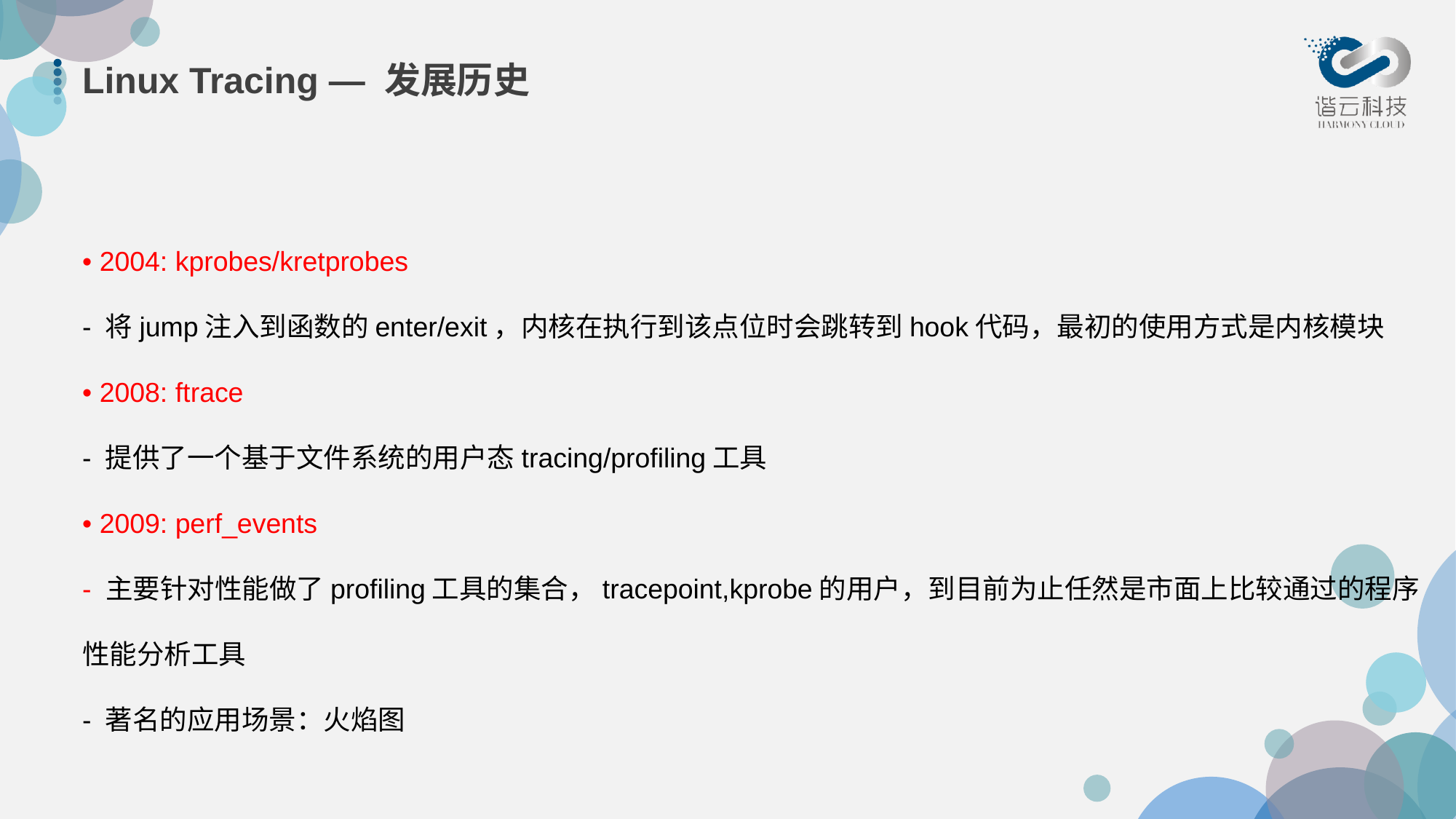

# Linux Tracing — 发展历史
• 2004: kprobes/kretprobes
- 将jump注入到函数的enter/exit，内核在执行到该点位时会跳转到hook代码，最初的使用方式是内核模块
• 2008: ftrace
- 提供了一个基于文件系统的用户态tracing/profiling工具
• 2009: perf_events
- 主要针对性能做了profiling工具的集合，tracepoint,kprobe的用户，到目前为止任然是市面上比较通过的程序性能分析工具
- 著名的应用场景：火焰图